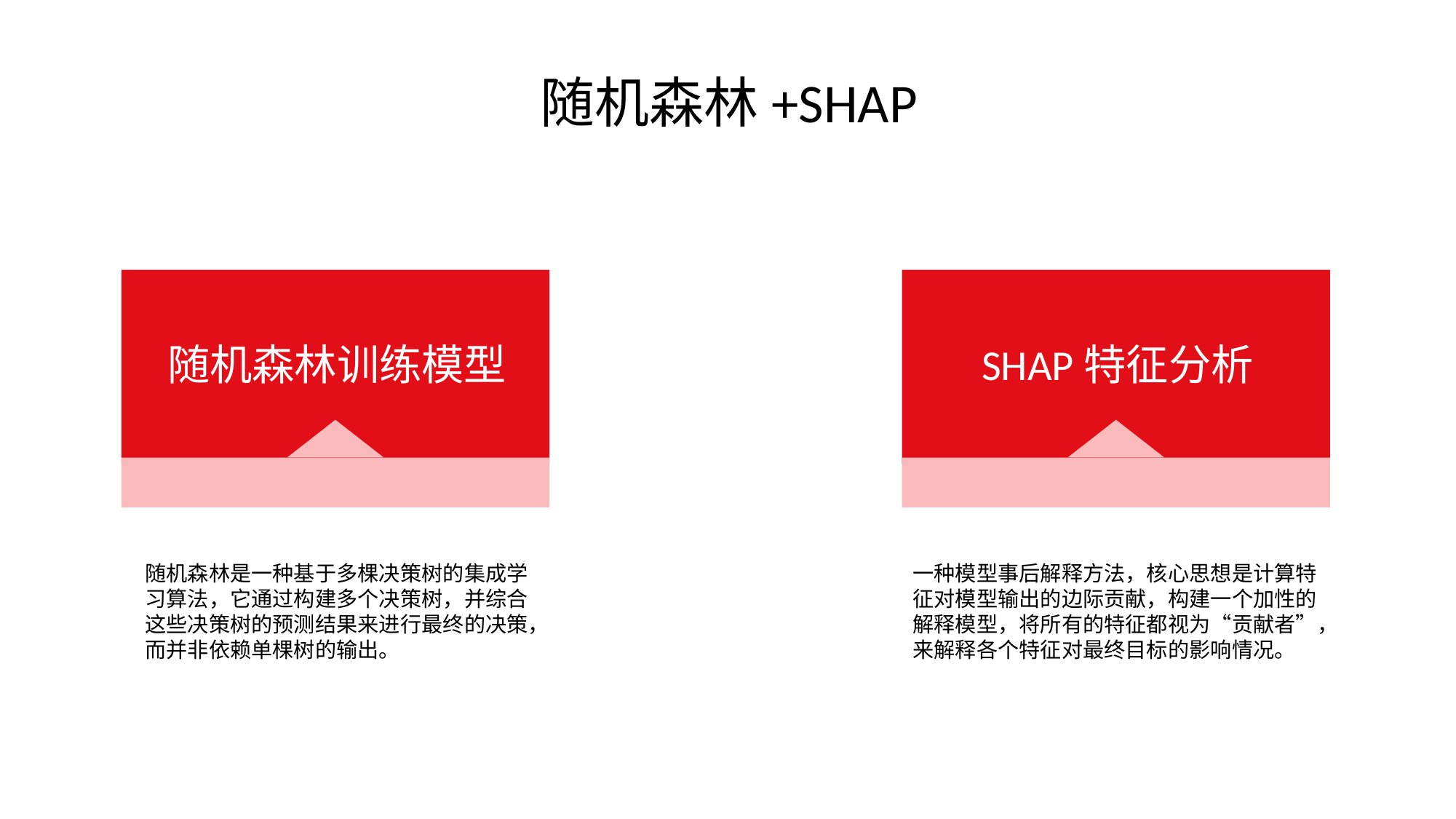

随机森林+SHAP

随机森林训练模型
SHAP特征分析
随机森林是一种基于多棵决策树的集成学习算法，它通过构建多个决策树，并综合这些决策树的预测结果来进行最终的决策，而并非依赖单棵树的输出。
一种模型事后解释方法，核心思想是计算特征对模型输出的边际贡献，构建一个加性的解释模型，将所有的特征都视为“贡献者”，来解释各个特征对最终目标的影响情况。